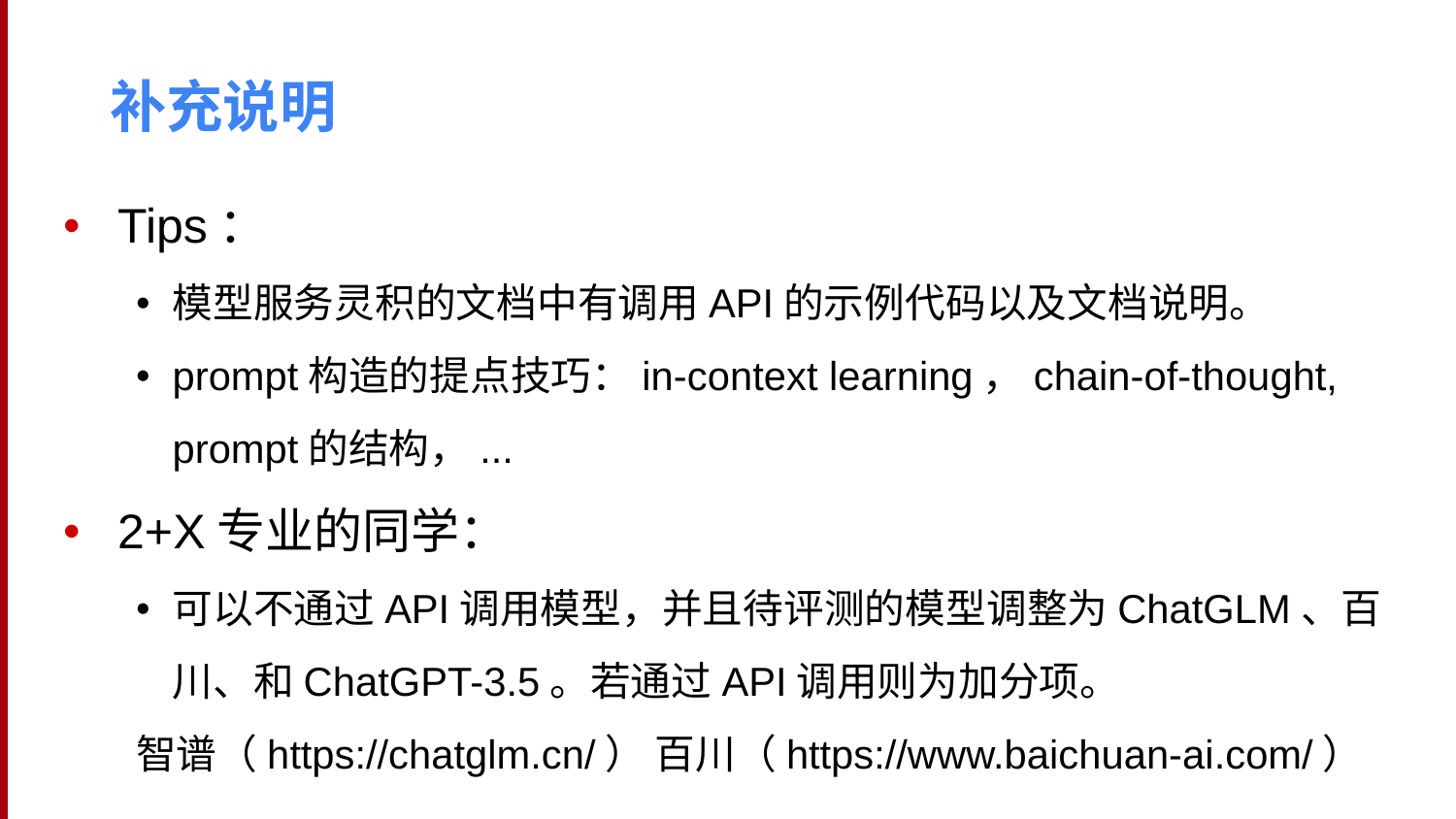

# 补充说明
Tips：
模型服务灵积的文档中有调用API的示例代码以及文档说明。
prompt构造的提点技巧：in-context learning，chain-of-thought, prompt的结构，...
2+X专业的同学：
可以不通过API调用模型，并且待评测的模型调整为ChatGLM、百川、和ChatGPT-3.5。若通过API调用则为加分项。
智谱（https://chatglm.cn/） 百川（https://www.baichuan-ai.com/）